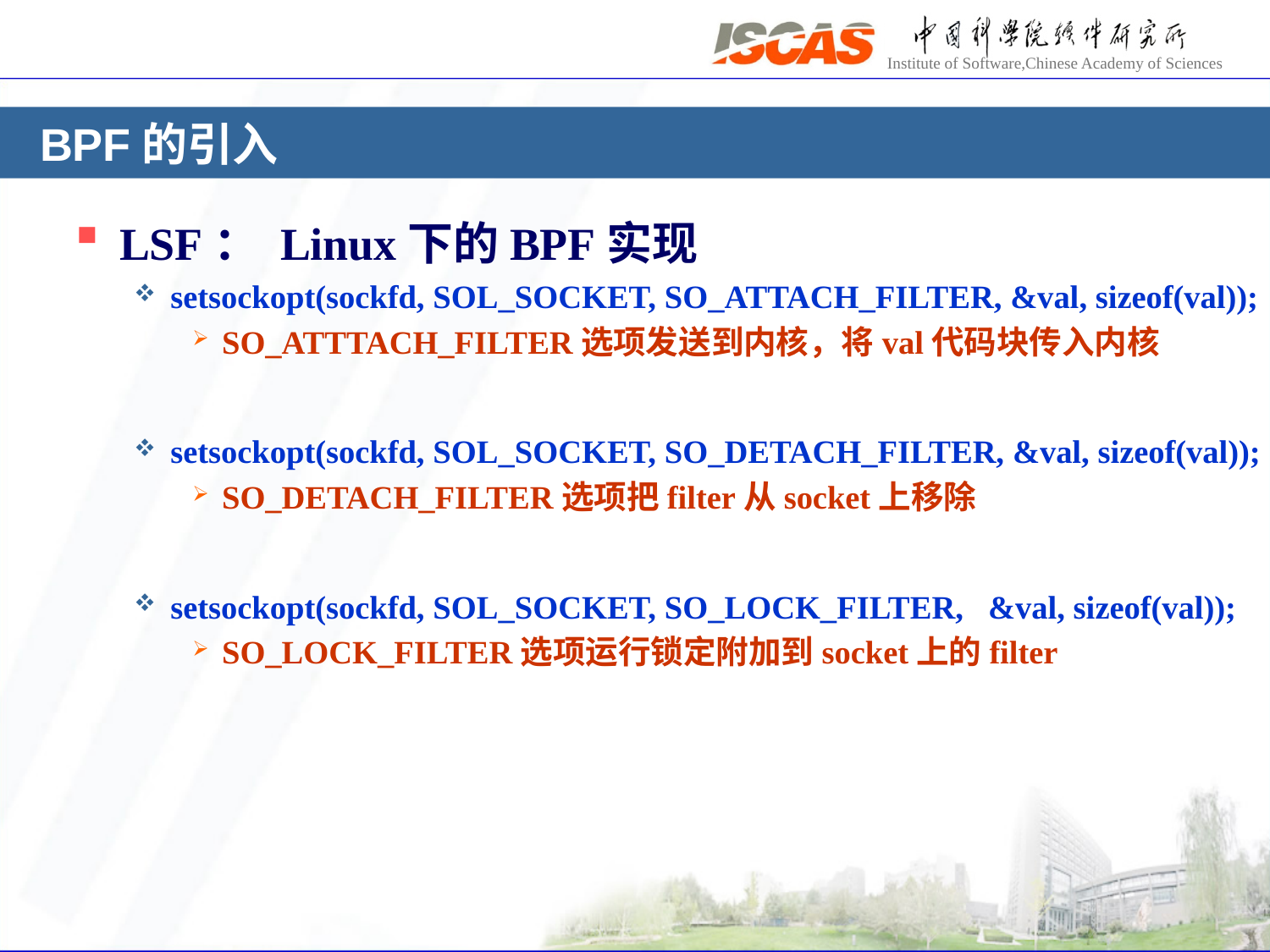

# BPF的引入
LSF： Linux下的BPF实现
setsockopt(sockfd, SOL_SOCKET, SO_ATTACH_FILTER, &val, sizeof(val));
SO_ATTTACH_FILTER选项发送到内核，将val代码块传入内核

setsockopt(sockfd, SOL_SOCKET, SO_DETACH_FILTER, &val, sizeof(val));
SO_DETACH_FILTER选项把filter从socket上移除

setsockopt(sockfd, SOL_SOCKET, SO_LOCK_FILTER,   &val, sizeof(val));
SO_LOCK_FILTER选项运行锁定附加到socket上的filter